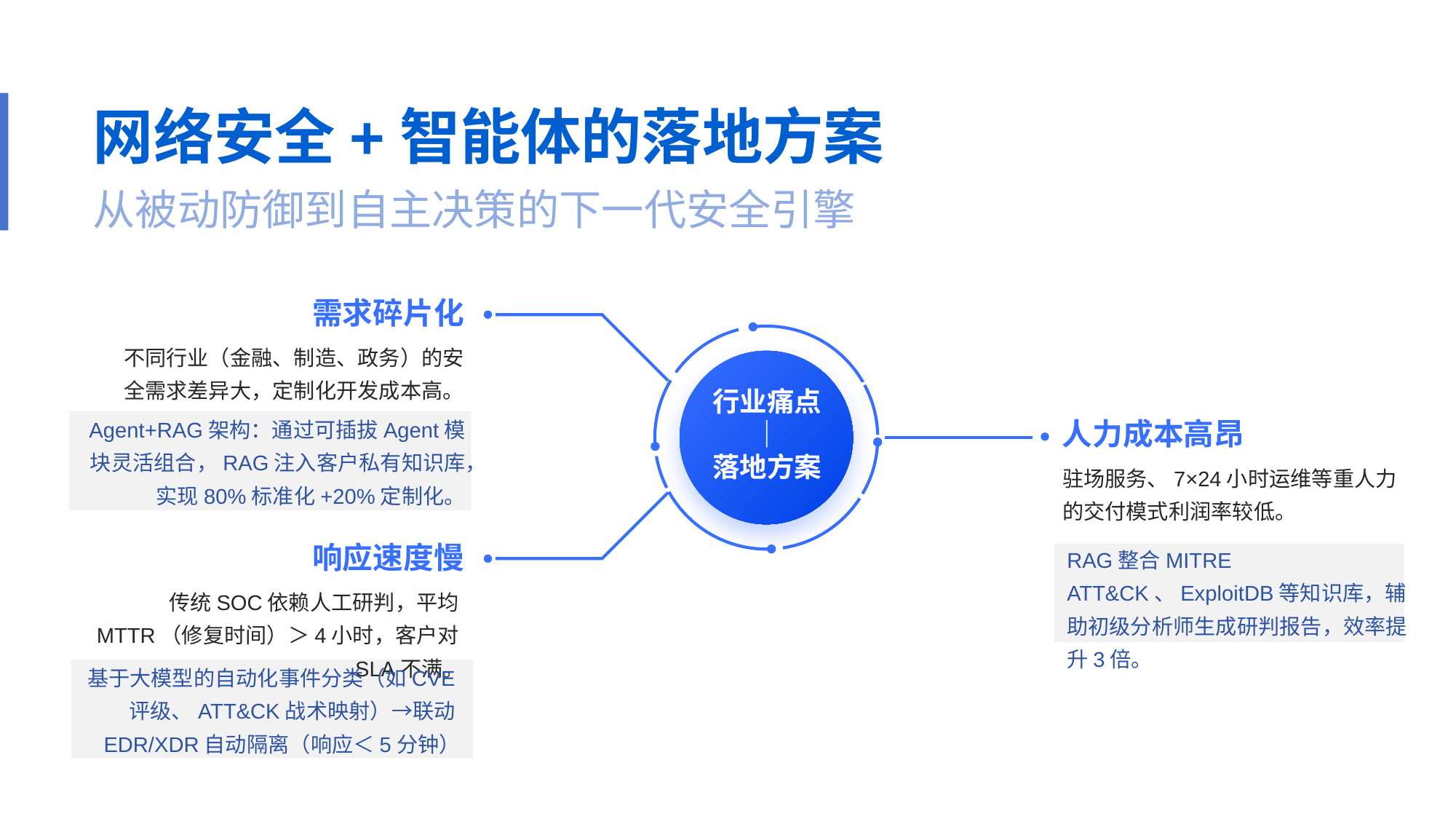

网络安全+智能体的落地方案
从被动防御到自主决策的下一代安全引擎
需求碎片化

不同行业（金融、制造、政务）的安全需求差异大，定制化开发成本高。

行业痛点
｜
落地方案
Agent+RAG架构：通过可插拔Agent模块灵活组合，RAG注入客户私有知识库，实现80%标准化+20%定制化。

人力成本高昂

驻场服务、7×24小时运维等重人力的交付模式利润率较低。

响应速度慢
RAG整合MITRE ATT&CK、ExploitDB等知识库，辅助初级分析师生成研判报告，效率提升3倍。

传统SOC依赖人工研判，平均MTTR（修复时间）＞4小时，客户对SLA不满。
基于大模型的自动化事件分类（如CVE评级、ATT&CK战术映射）→联动EDR/XDR自动隔离（响应＜5分钟）